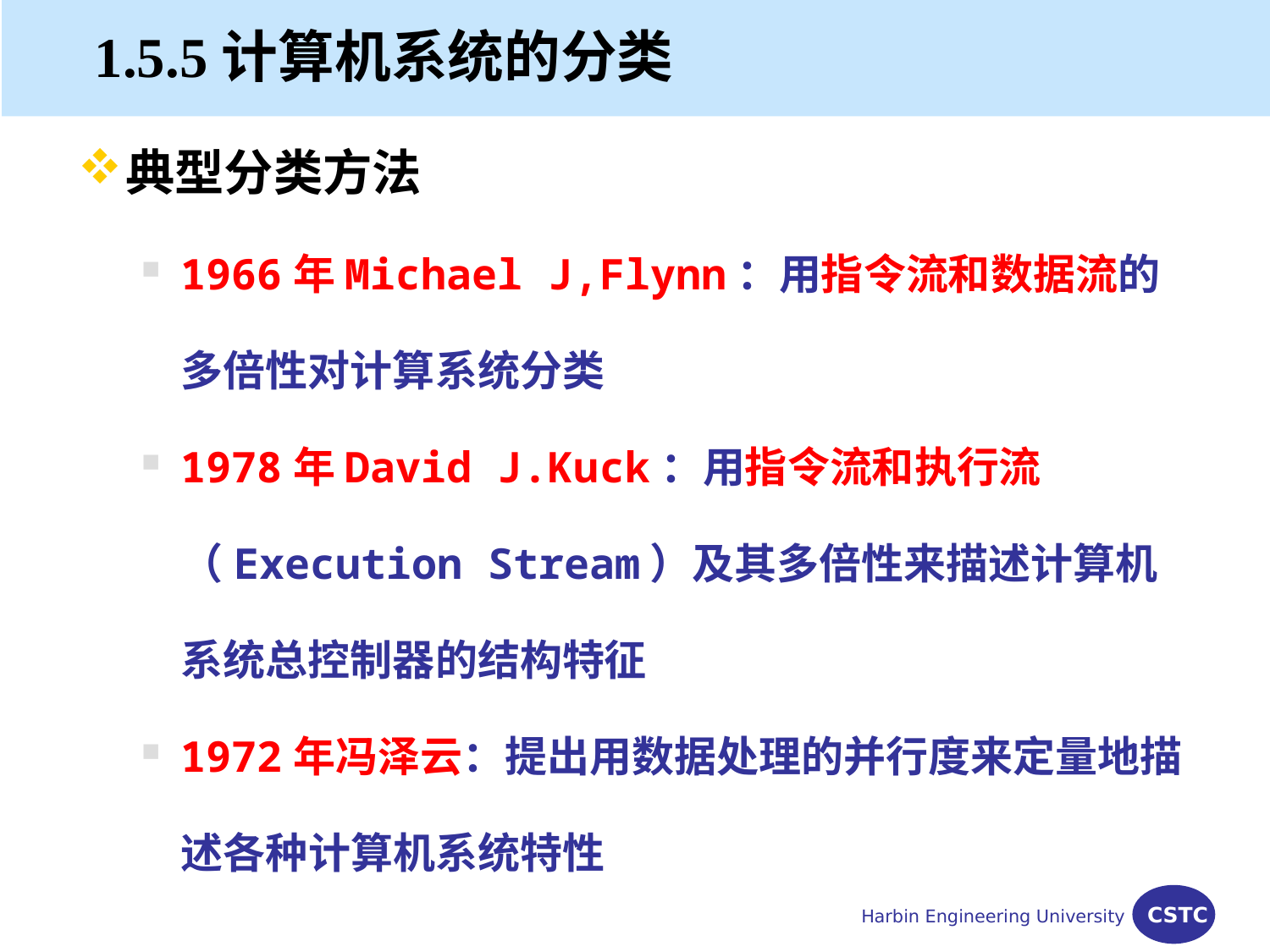

# 1.5.5计算机系统的分类
典型分类方法
1966年Michael J,Flynn：用指令流和数据流的多倍性对计算系统分类
1978年David J.Kuck：用指令流和执行流（Execution Stream）及其多倍性来描述计算机系统总控制器的结构特征
1972年冯泽云：提出用数据处理的并行度来定量地描述各种计算机系统特性
Harbin Engineering University